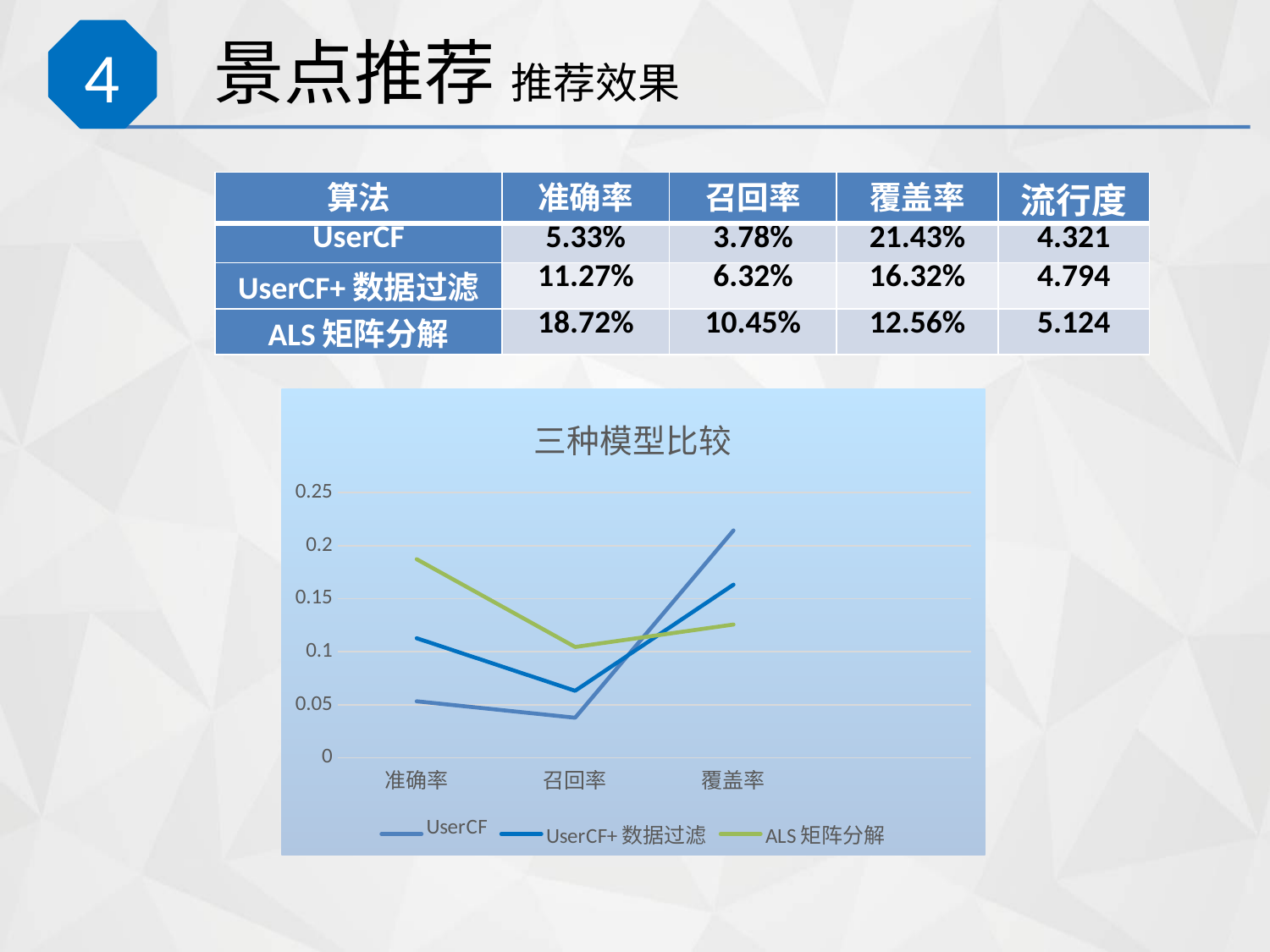

# 景点推荐 推荐效果
4
| 算法 | 准确率 | 召回率 | 覆盖率 | 流行度 |
| --- | --- | --- | --- | --- |
| UserCF | 5.33% | 3.78% | 21.43% | 4.321 |
| UserCF+数据过滤 | 11.27% | 6.32% | 16.32% | 4.794 |
| ALS矩阵分解 | 18.72% | 10.45% | 12.56% | 5.124 |

### Chart: 三种模型比较

| Category | UserCF | UserCF+数据过滤 | ALS矩阵分解 |
|---|---|---|---|
| 准确率 | 0.0533 | 0.1127 | 0.1872 |
| 召回率 | 0.0378 | 0.0632 | 0.1045 |
| 覆盖率 | 0.2143 | 0.1632 | 0.1256 |